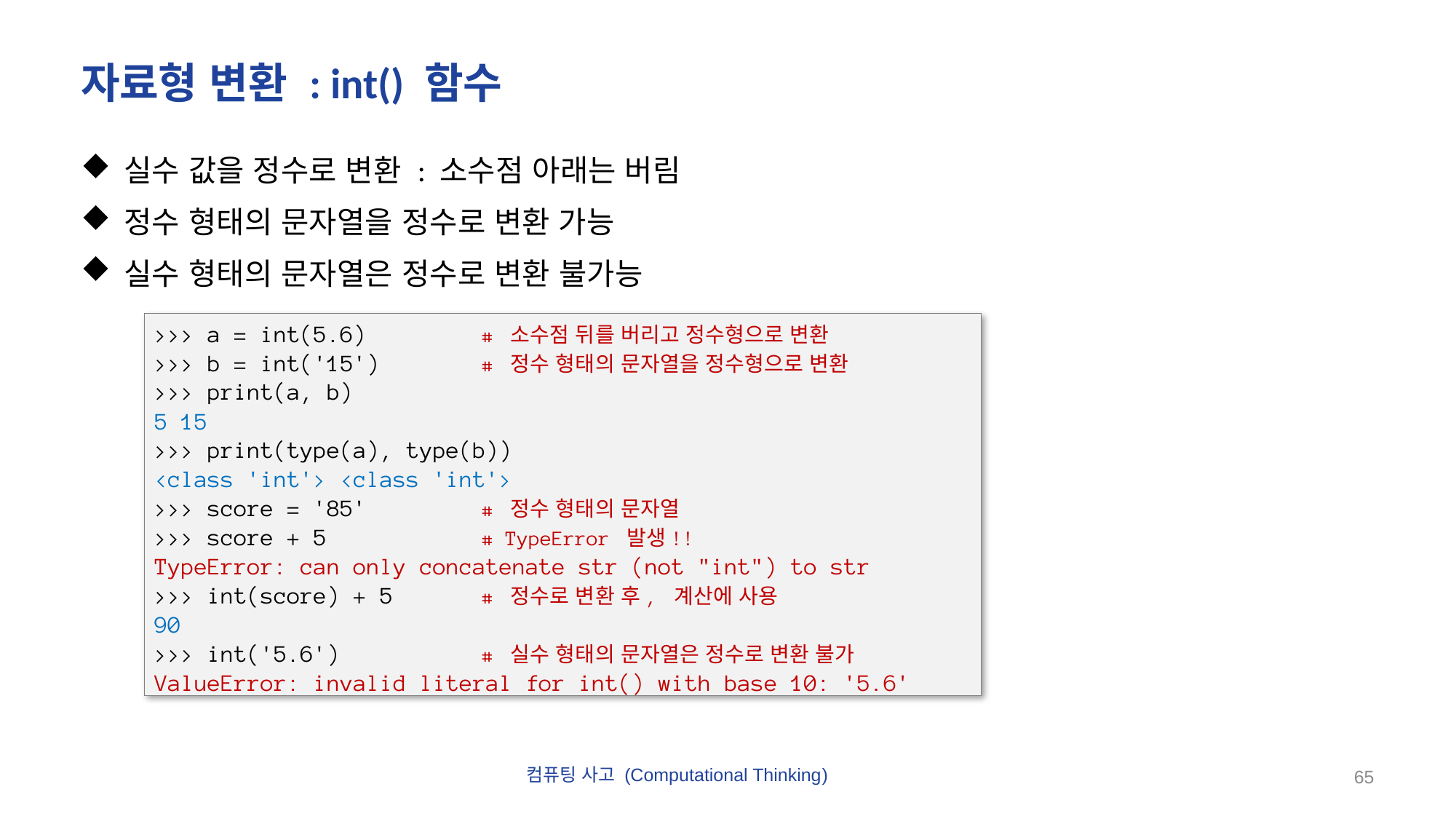

# 자료형 변환 : int() 함수
실수 값을 정수로 변환 : 소수점 아래는 버림
정수 형태의 문자열을 정수로 변환 가능
실수 형태의 문자열은 정수로 변환 불가능
>>> a = int(5.6)   	# 소수점 뒤를 버리고 정수형으로 변환
>>> b = int('15')	# 정수 형태의 문자열을 정수형으로 변환
>>> print(a, b)
5 15
>>> print(type(a), type(b))
<class 'int'> <class 'int'>
>>> score = '85'    	# 정수 형태의 문자열
>>> score + 5       	# TypeError 발생!!
TypeError: can only concatenate str (not "int") to str
>>> int(score) + 5	# 정수로 변환 후, 계산에 사용
90
>>> int('5.6')  		# 실수 형태의 문자열은 정수로 변환 불가
ValueError: invalid literal for int() with base 10: '5.6'